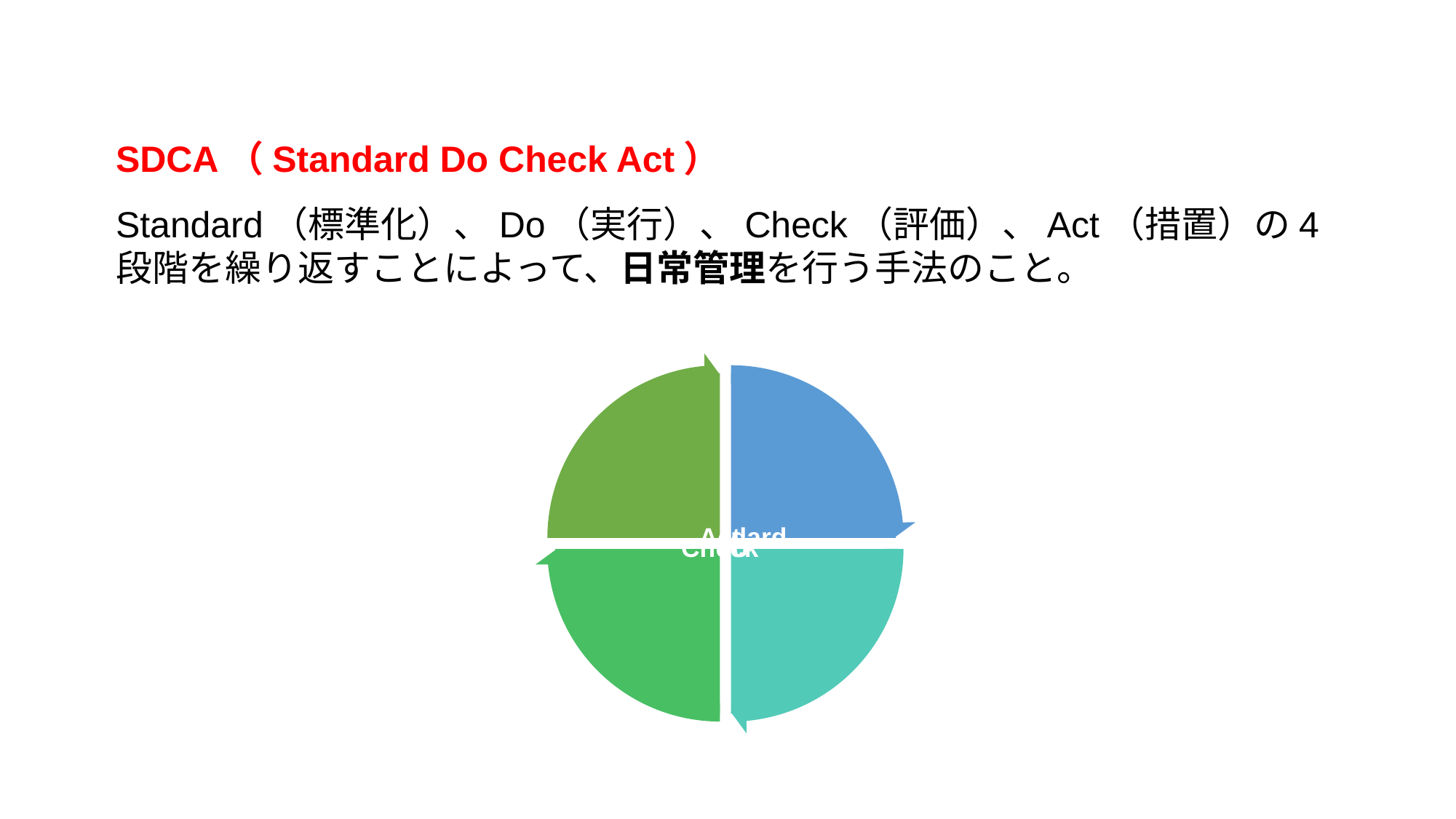

SDCA（Standard Do Check Act）

Standard（標準化）、Do（実行）、Check（評価）、Act（措置）の4段階を繰り返すことによって、日常管理を行う手法のこと。
Standard
Do
Check
Act